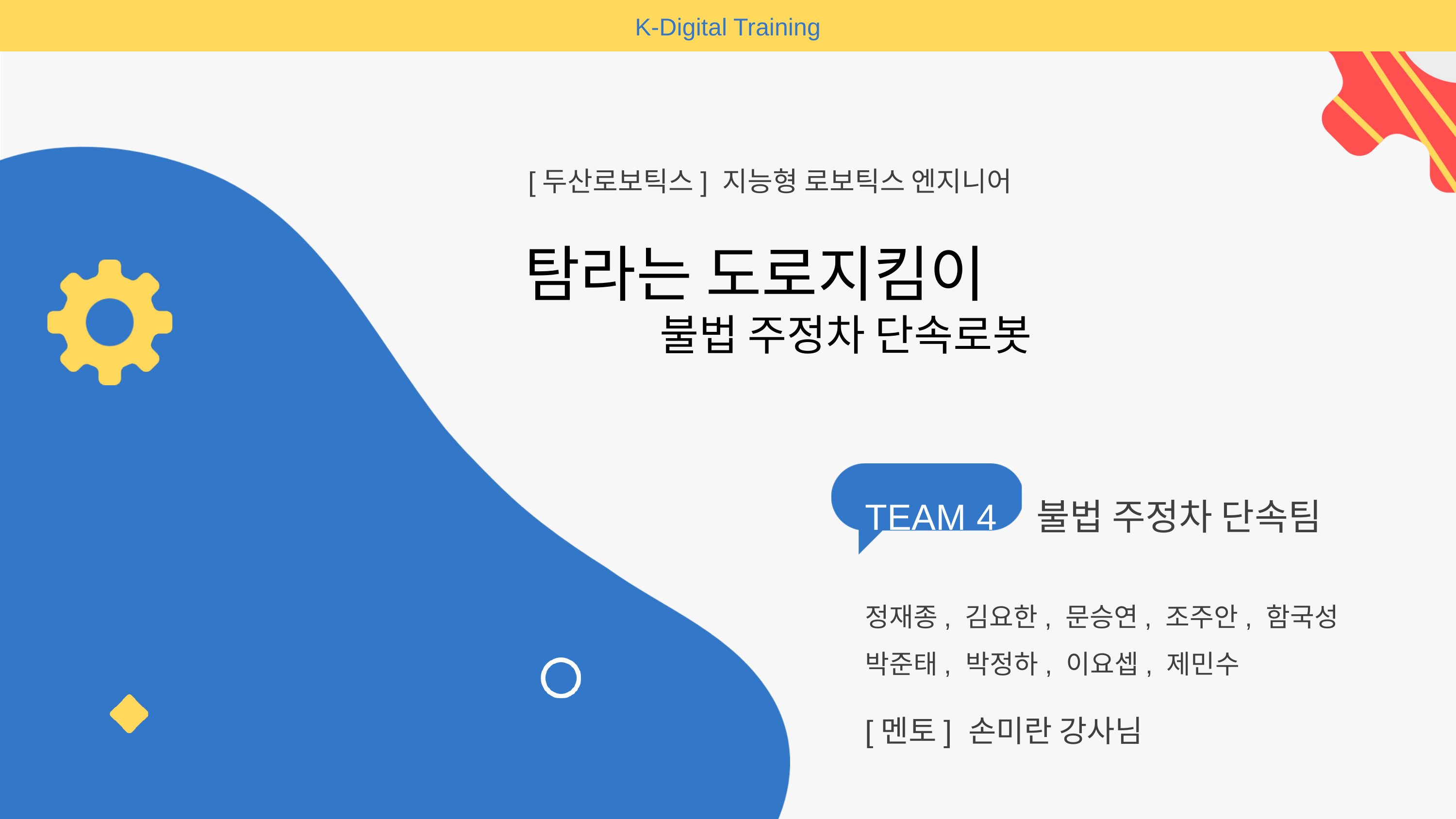

K-Digital Training

[두산로보틱스] 지능형 로보틱스 엔지니어

탐라는 도로지킴이
             불법 주정차 단속로봇

TEAM 4   불법 주정차 단속팀

정재종, 김요한, 문승연, 조주안, 함국성
박준태, 박정하, 이요셉, 제민수

[멘토] 손미란 강사님